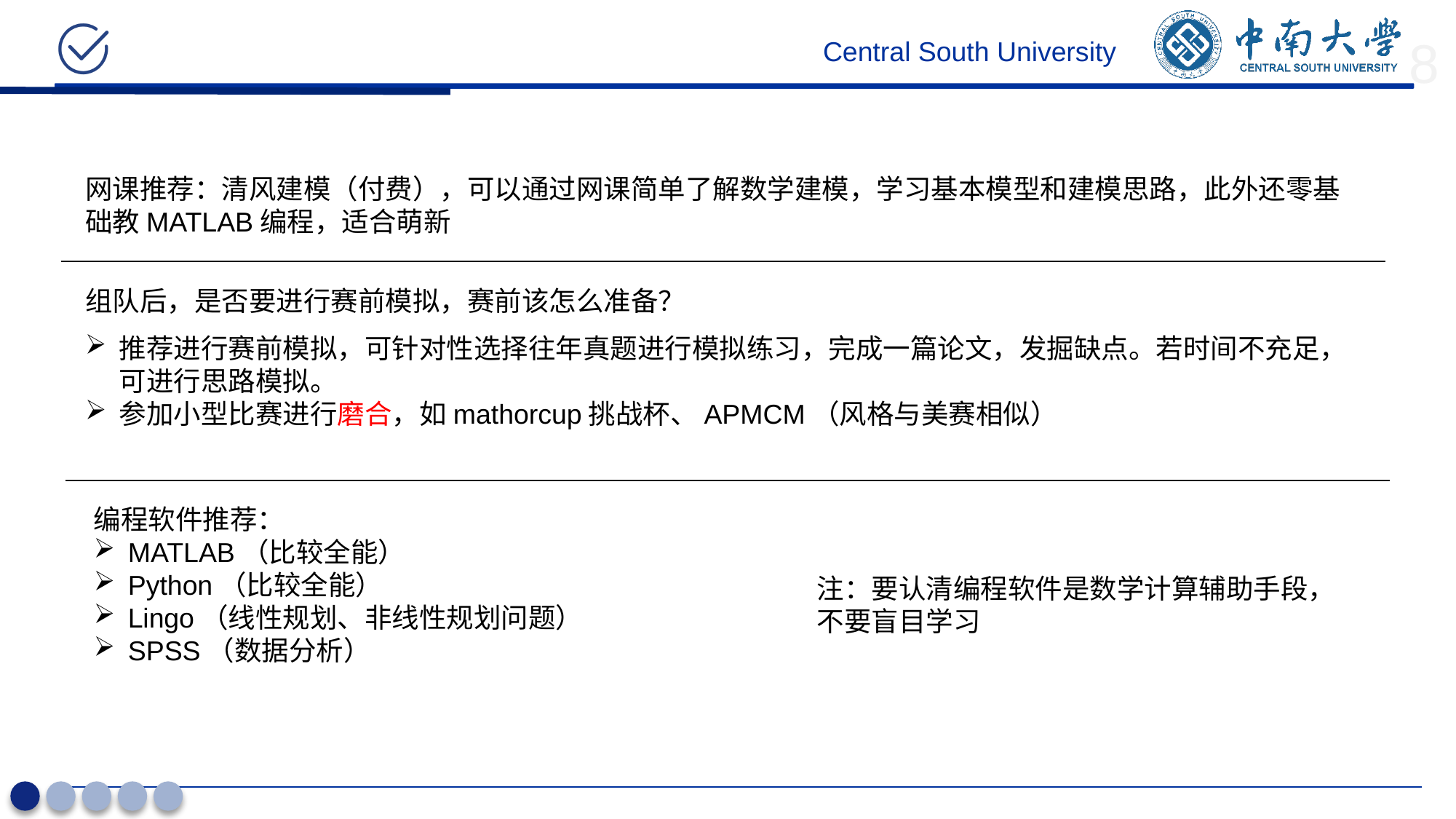

8
网课推荐：清风建模（付费），可以通过网课简单了解数学建模，学习基本模型和建模思路，此外还零基础教MATLAB编程，适合萌新
组队后，是否要进行赛前模拟，赛前该怎么准备？
推荐进行赛前模拟，可针对性选择往年真题进行模拟练习，完成一篇论文，发掘缺点。若时间不充足，可进行思路模拟。
参加小型比赛进行磨合，如mathorcup挑战杯、APMCM（风格与美赛相似）

编程软件推荐：
MATLAB（比较全能）
Python（比较全能）
Lingo（线性规划、非线性规划问题）
SPSS（数据分析）
注：要认清编程软件是数学计算辅助手段，不要盲目学习